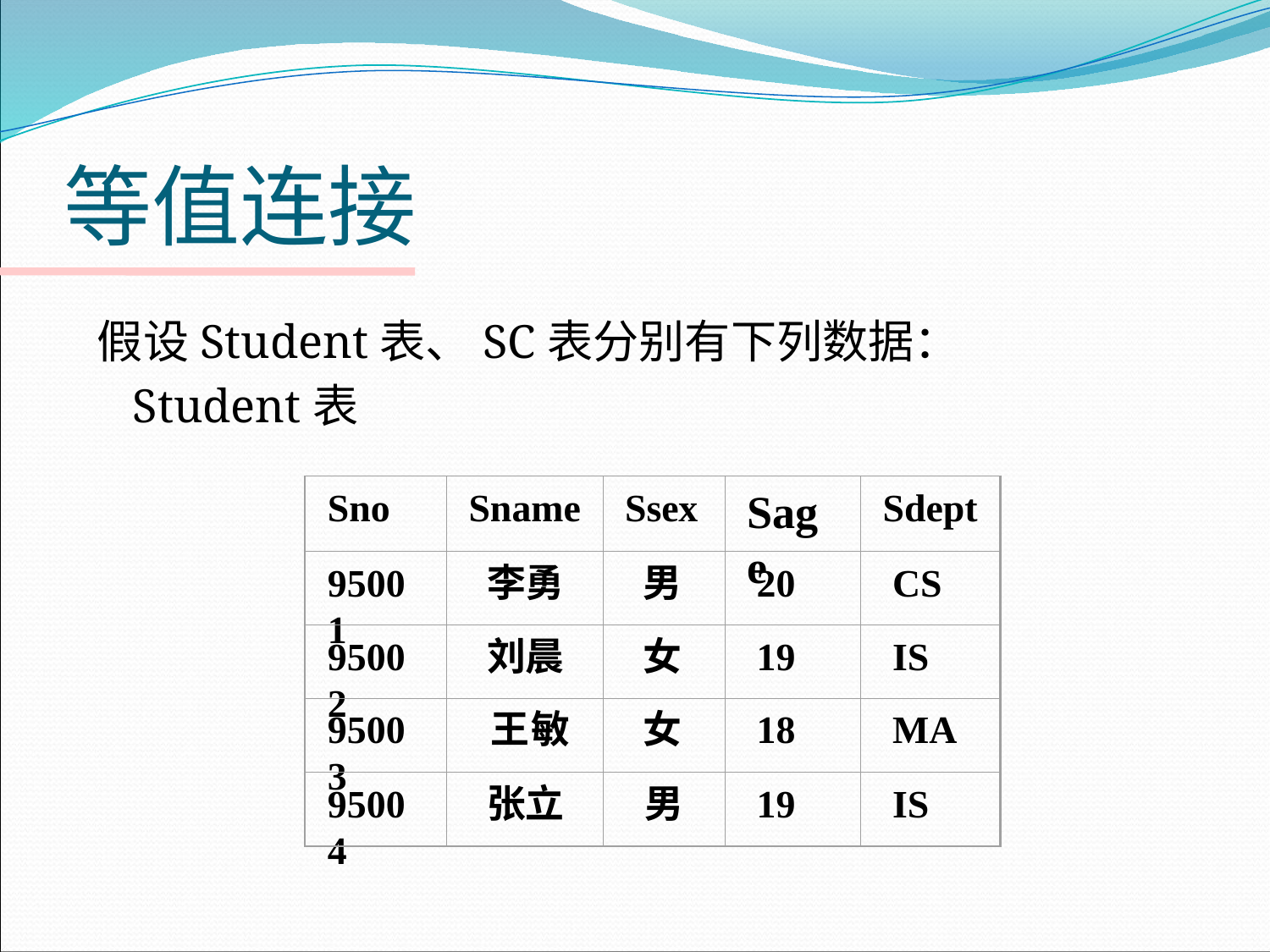

# 等值连接
假设Student表、SC表分别有下列数据：
   Student表

Sno

Sname

Ssex

Sage

Sdept

95001

 李勇

 男

 20

 CS

95002

 刘晨

 女

 19

 IS

95003

 王敏

 女

 18

 MA

95004

 张立

 男

 19

 IS

294